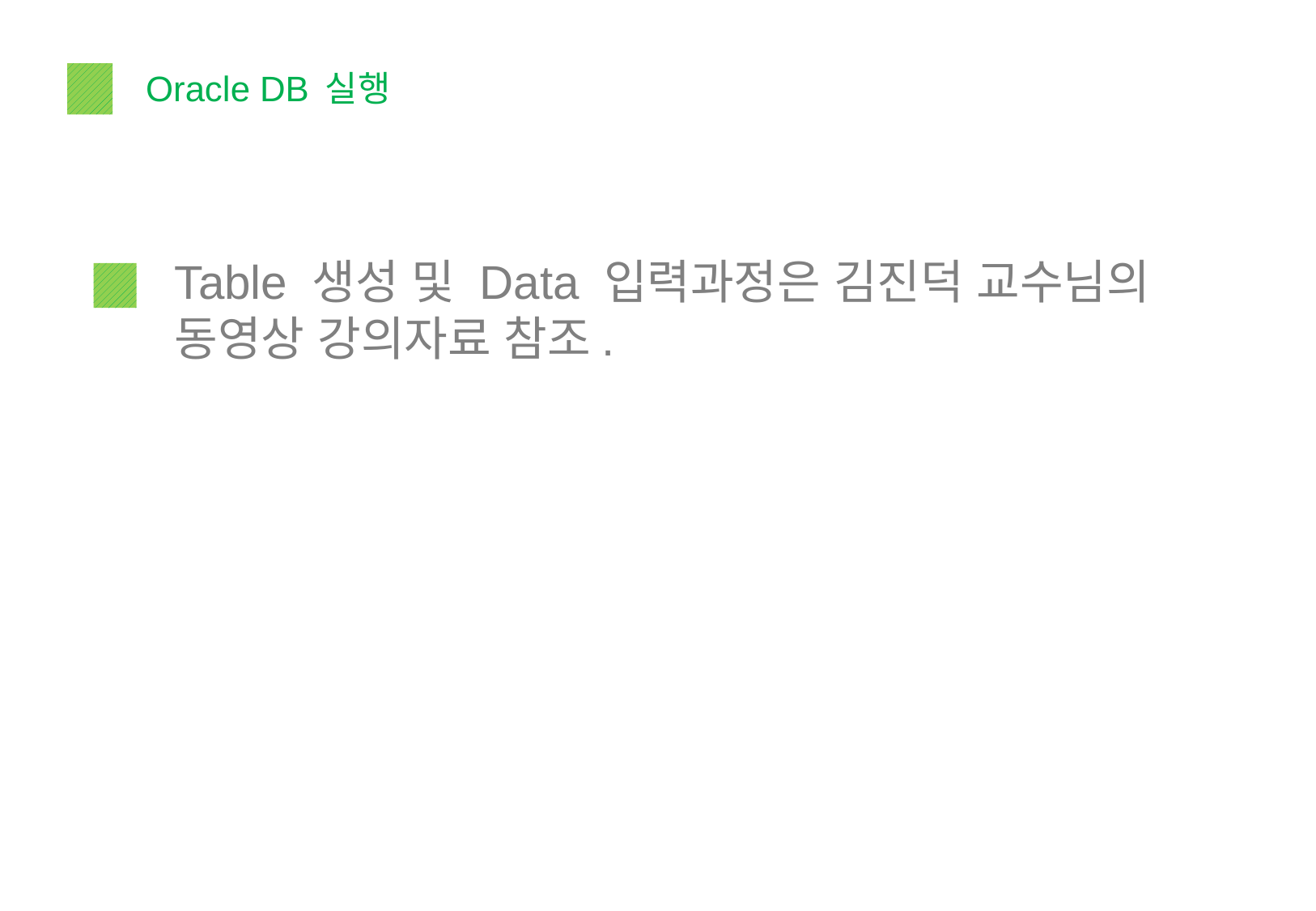

Oracle DB 실행
Table 생성 및 Data 입력과정은 김진덕 교수님의 동영상 강의자료 참조.